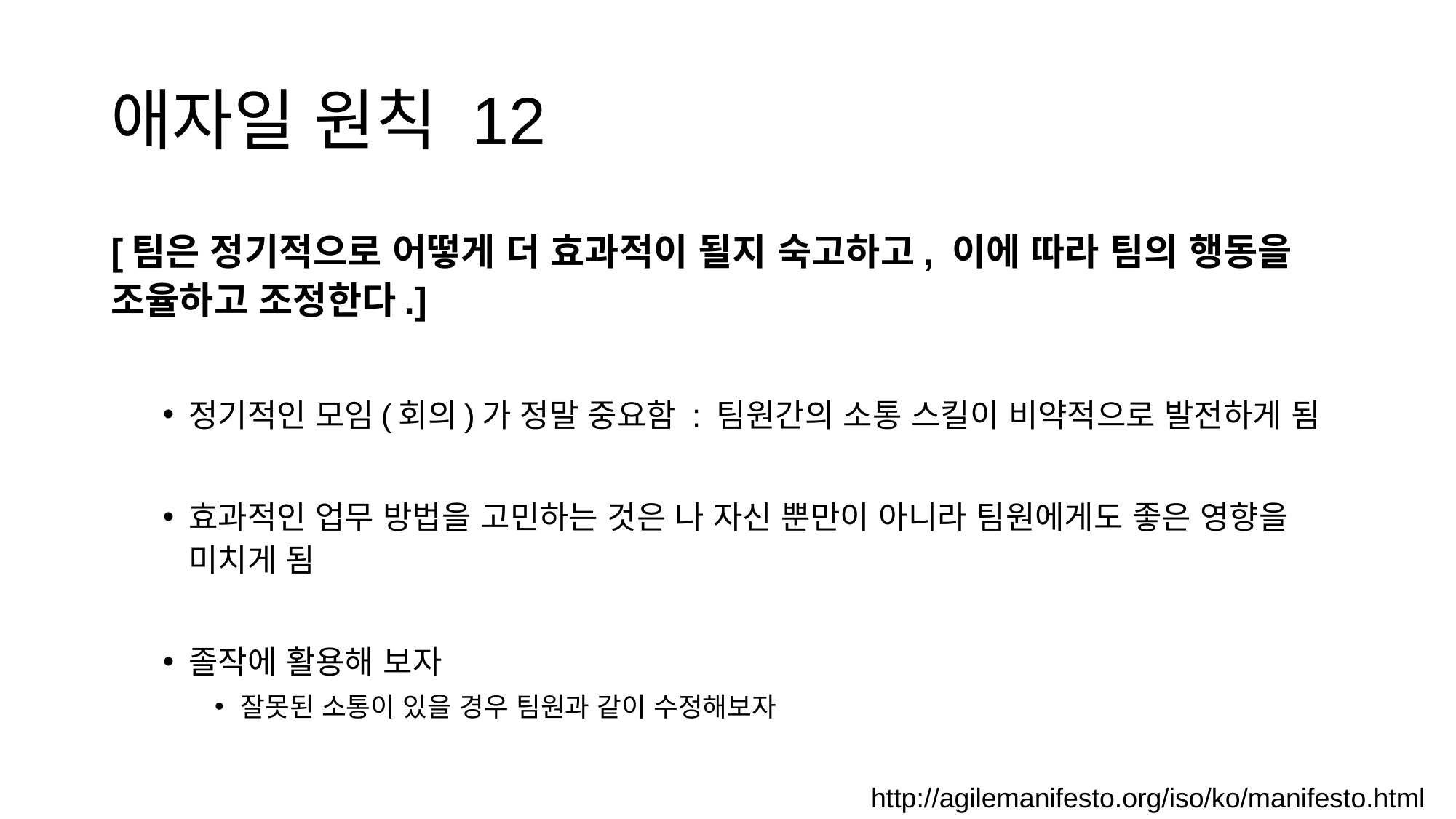

# 애자일 원칙 12
[팀은 정기적으로 어떻게 더 효과적이 될지 숙고하고, 이에 따라 팀의 행동을 조율하고 조정한다.]

정기적인 모임(회의)가 정말 중요함 : 팀원간의 소통 스킬이 비약적으로 발전하게 됨

효과적인 업무 방법을 고민하는 것은 나 자신 뿐만이 아니라 팀원에게도 좋은 영향을 미치게 됨

졸작에 활용해 보자
잘못된 소통이 있을 경우 팀원과 같이 수정해보자
http://agilemanifesto.org/iso/ko/manifesto.html